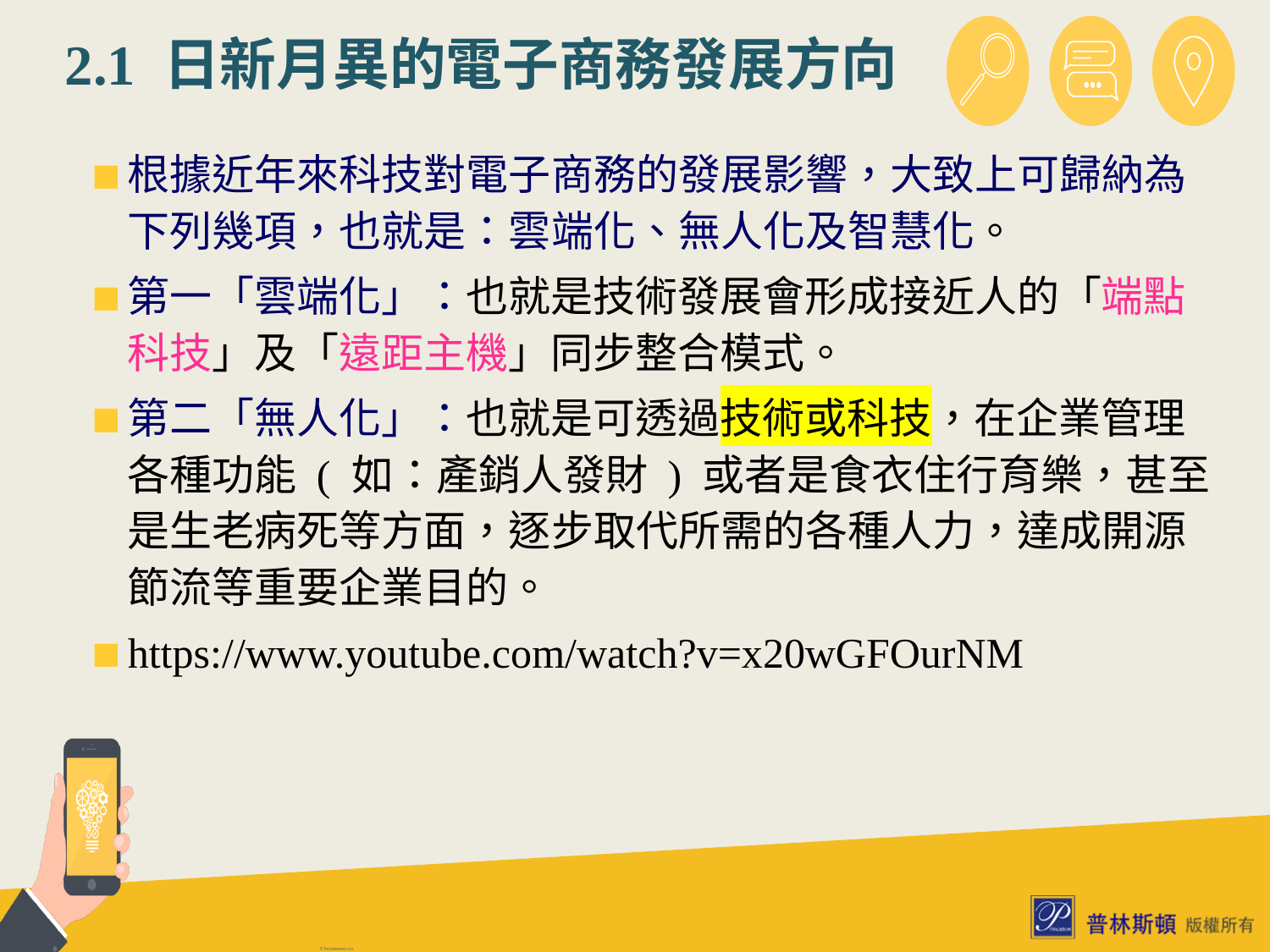

# 2.1 日新月異的電子商務發展方向
根據近年來科技對電子商務的發展影響，大致上可歸納為下列幾項，也就是：雲端化、無人化及智慧化。
第一「雲端化」：也就是技術發展會形成接近人的「端點科技」及「遠距主機」同步整合模式。
第二「無人化」：也就是可透過技術或科技，在企業管理各種功能 ( 如：產銷人發財 ) 或者是食衣住行育樂，甚至是生老病死等方面，逐步取代所需的各種人力，達成開源節流等重要企業目的。
https://www.youtube.com/watch?v=x20wGFOurNM